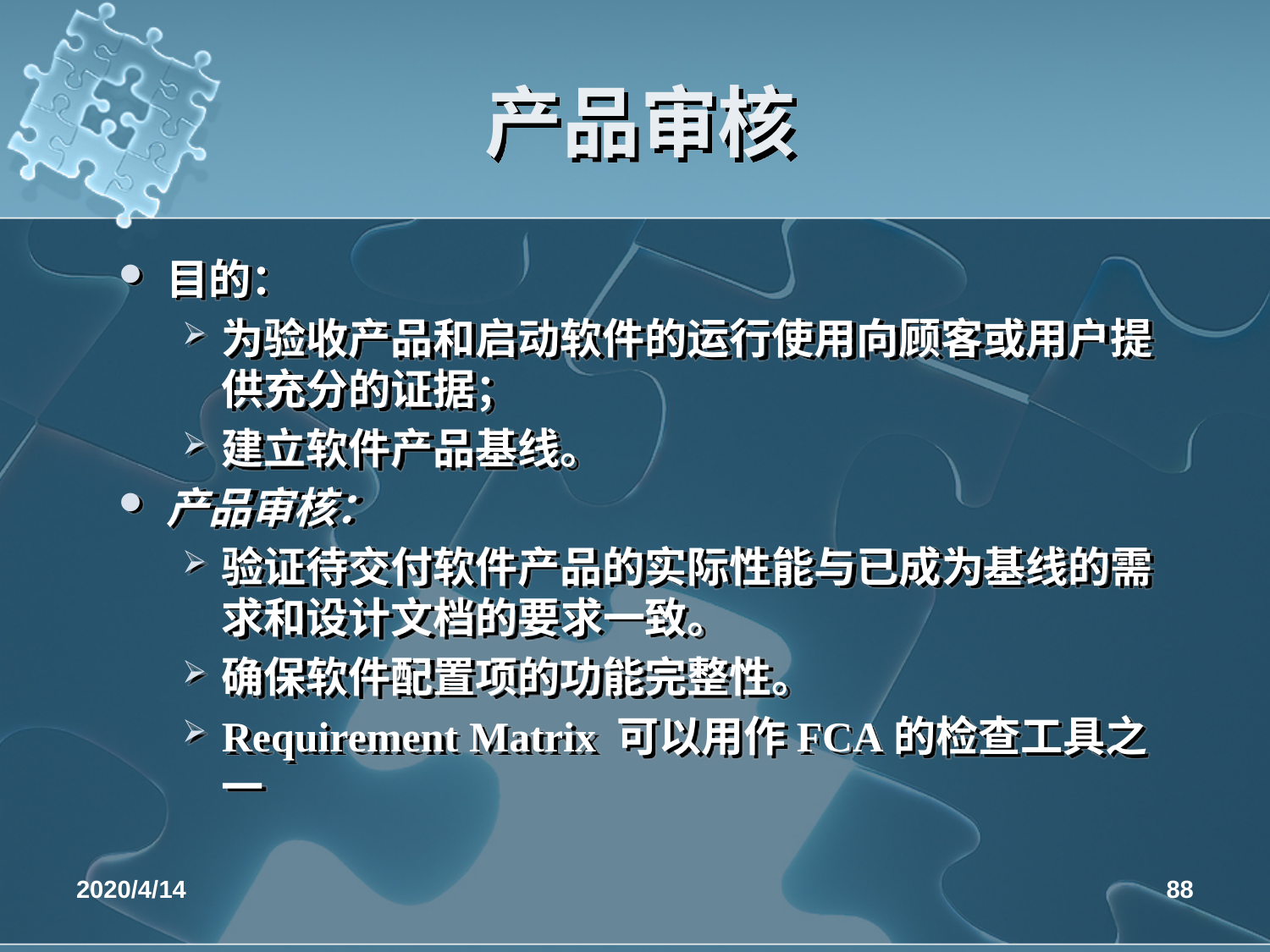

# 产品审核
目的：
为验收产品和启动软件的运行使用向顾客或用户提供充分的证据；
建立软件产品基线。
产品审核：
验证待交付软件产品的实际性能与已成为基线的需求和设计文档的要求一致。
确保软件配置项的功能完整性。
Requirement Matrix 可以用作FCA的检查工具之一
2020/4/14
88